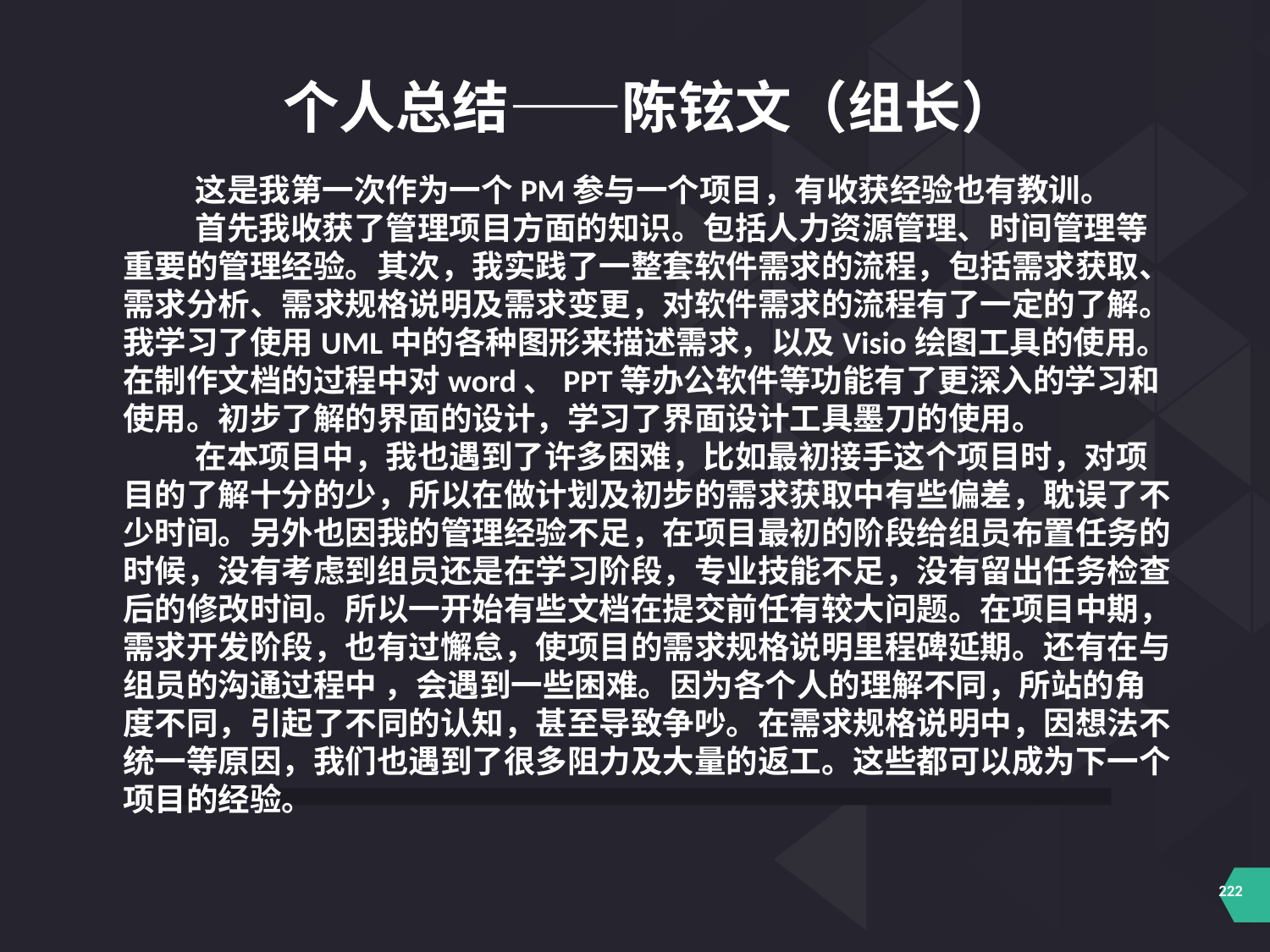

个人总结——陈铉文（组长）
         这是我第一次作为一个PM参与一个项目，有收获经验也有教训。
         首先我收获了管理项目方面的知识。包括人力资源管理、时间管理等重要的管理经验。其次，我实践了一整套软件需求的流程，包括需求获取、需求分析、需求规格说明及需求变更，对软件需求的流程有了一定的了解。我学习了使用UML中的各种图形来描述需求，以及Visio绘图工具的使用。在制作文档的过程中对word、PPT等办公软件等功能有了更深入的学习和使用。初步了解的界面的设计，学习了界面设计工具墨刀的使用。
         在本项目中，我也遇到了许多困难，比如最初接手这个项目时，对项目的了解十分的少，所以在做计划及初步的需求获取中有些偏差，耽误了不少时间。另外也因我的管理经验不足，在项目最初的阶段给组员布置任务的时候，没有考虑到组员还是在学习阶段，专业技能不足，没有留出任务检查后的修改时间。所以一开始有些文档在提交前任有较大问题。在项目中期，需求开发阶段，也有过懈怠，使项目的需求规格说明里程碑延期。还有在与组员的沟通过程中 ，会遇到一些困难。因为各个人的理解不同，所站的角度不同，引起了不同的认知，甚至导致争吵。在需求规格说明中，因想法不统一等原因，我们也遇到了很多阻力及大量的返工。这些都可以成为下一个项目的经验。